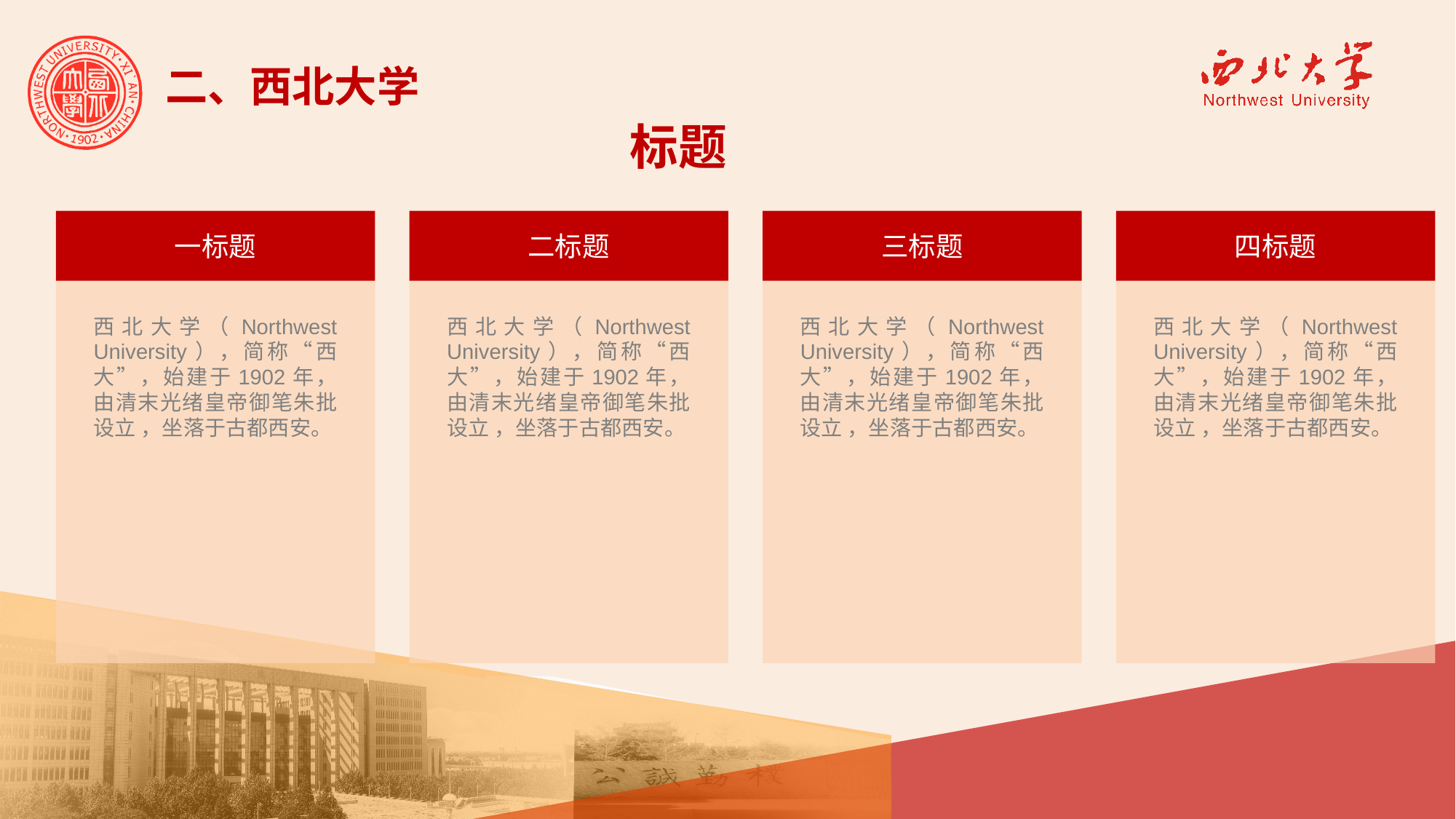

二、西北大学
标题
一标题

西北大学（Northwest University），简称“西大”，始建于1902年，由清末光绪皇帝御笔朱批设立 ，坐落于古都西安。

二标题

西北大学（Northwest University），简称“西大”，始建于1902年，由清末光绪皇帝御笔朱批设立 ，坐落于古都西安。

三标题

西北大学（Northwest University），简称“西大”，始建于1902年，由清末光绪皇帝御笔朱批设立 ，坐落于古都西安。
四标题

西北大学（Northwest University），简称“西大”，始建于1902年，由清末光绪皇帝御笔朱批设立 ，坐落于古都西安。